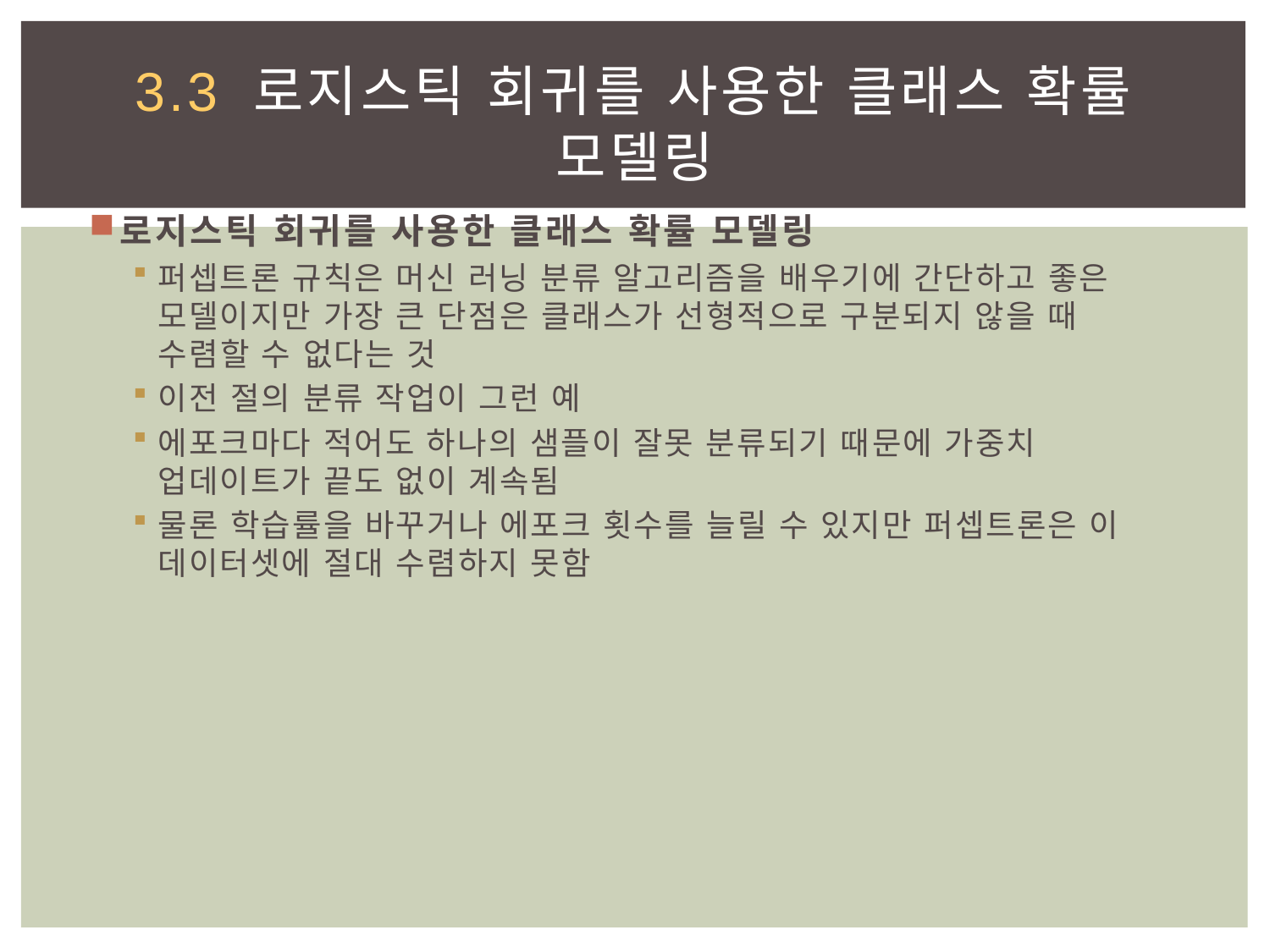

# 3.3 로지스틱 회귀를 사용한 클래스 확률 모델링
로지스틱 회귀를 사용한 클래스 확률 모델링
퍼셉트론 규칙은 머신 러닝 분류 알고리즘을 배우기에 간단하고 좋은 모델이지만 가장 큰 단점은 클래스가 선형적으로 구분되지 않을 때 수렴할 수 없다는 것
이전 절의 분류 작업이 그런 예
에포크마다 적어도 하나의 샘플이 잘못 분류되기 때문에 가중치 업데이트가 끝도 없이 계속됨
물론 학습률을 바꾸거나 에포크 횟수를 늘릴 수 있지만 퍼셉트론은 이 데이터셋에 절대 수렴하지 못함